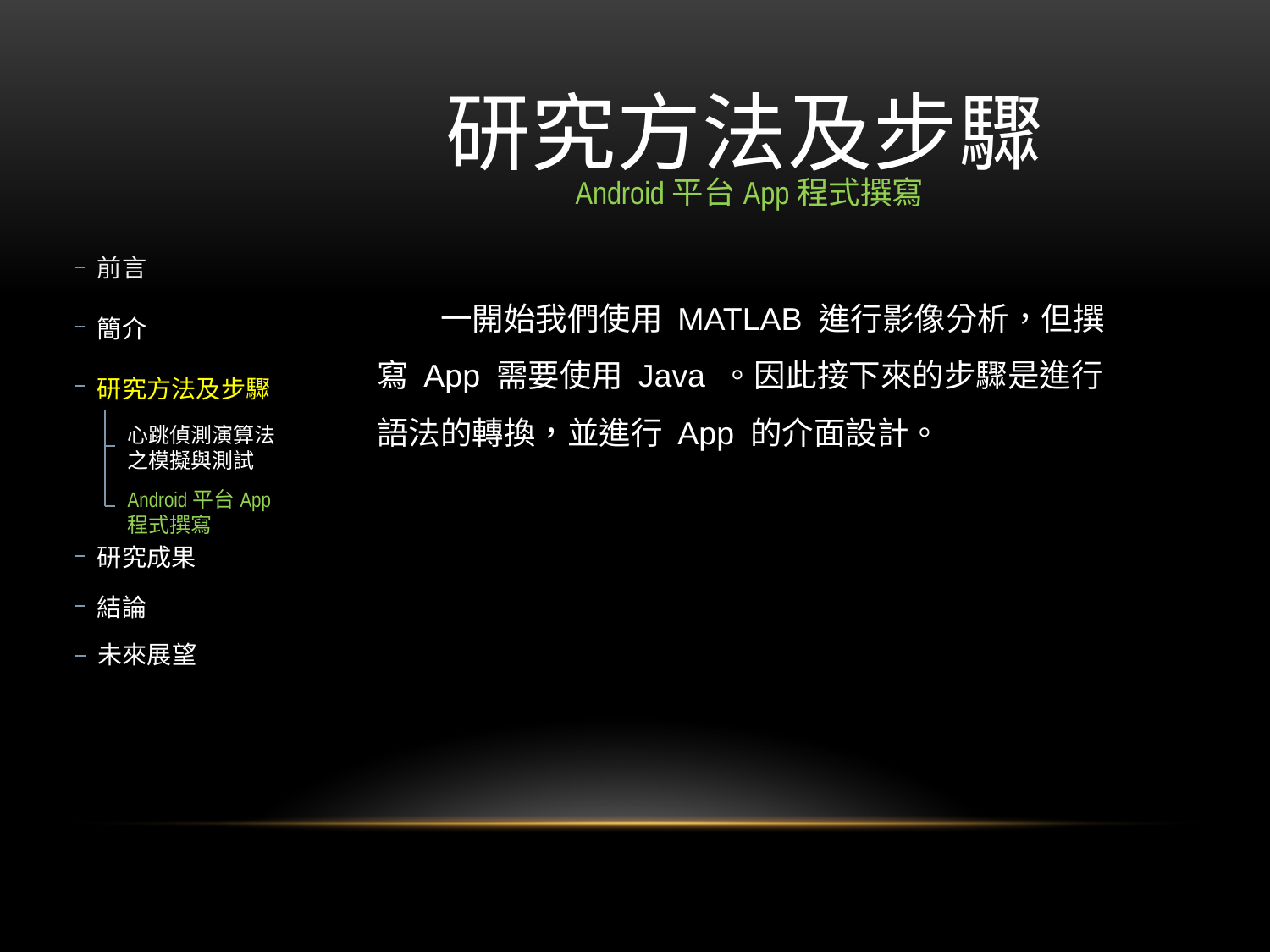

# 研究方法及步驟
Android平台App程式撰寫

前言
簡介
研究方法及步驟
心跳偵測演算法之模擬與測試
Android平台App
程式撰寫
研究成果
結論
未來展望
　　一開始我們使用 MATLAB 進行影像分析，但撰寫 App 需要使用 Java 。因此接下來的步驟是進行語法的轉換，並進行 App 的介面設計。